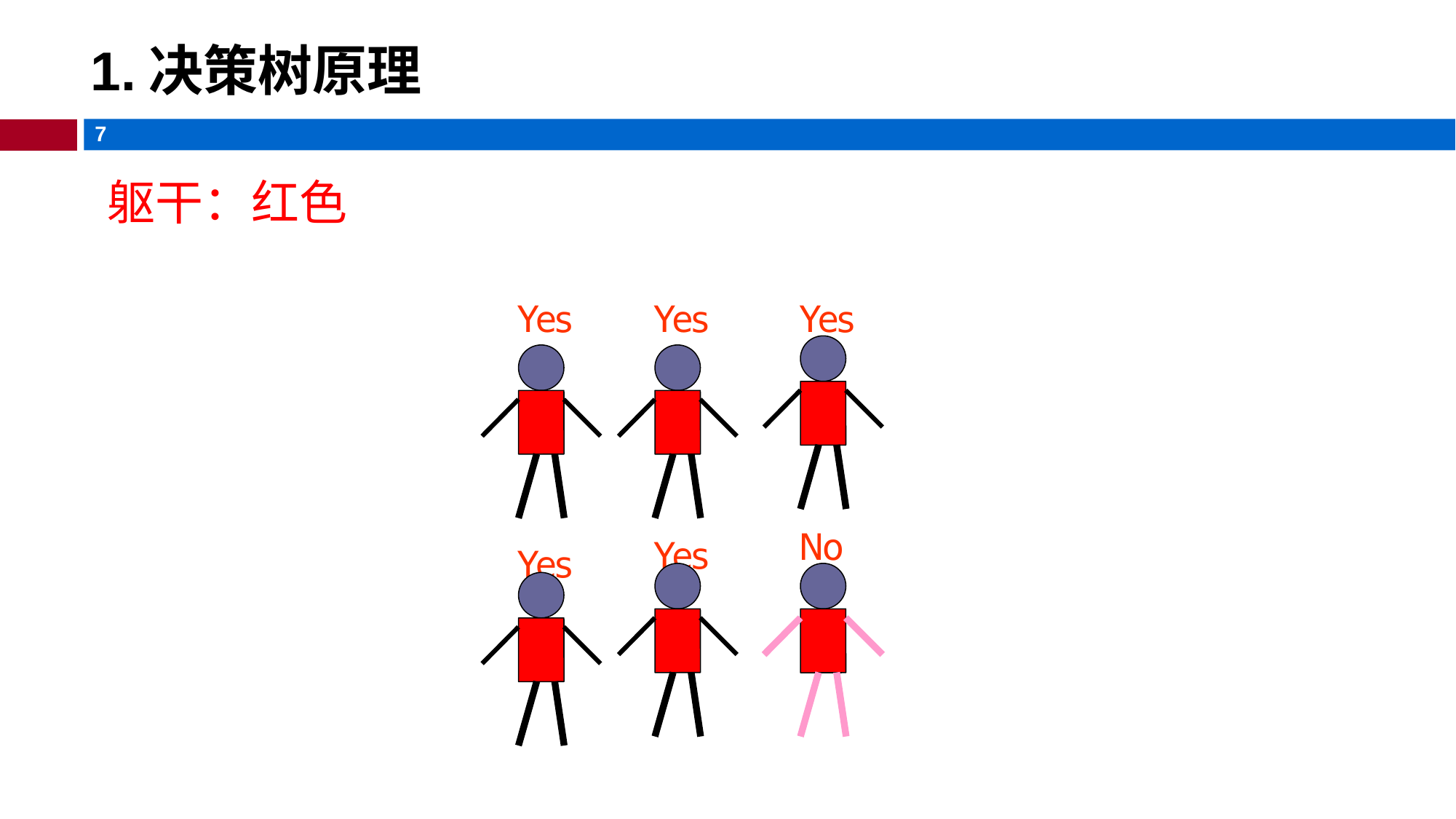

# 1.决策树原理
躯干：红色
Yes
Yes
Yes

No
Yes
Yes